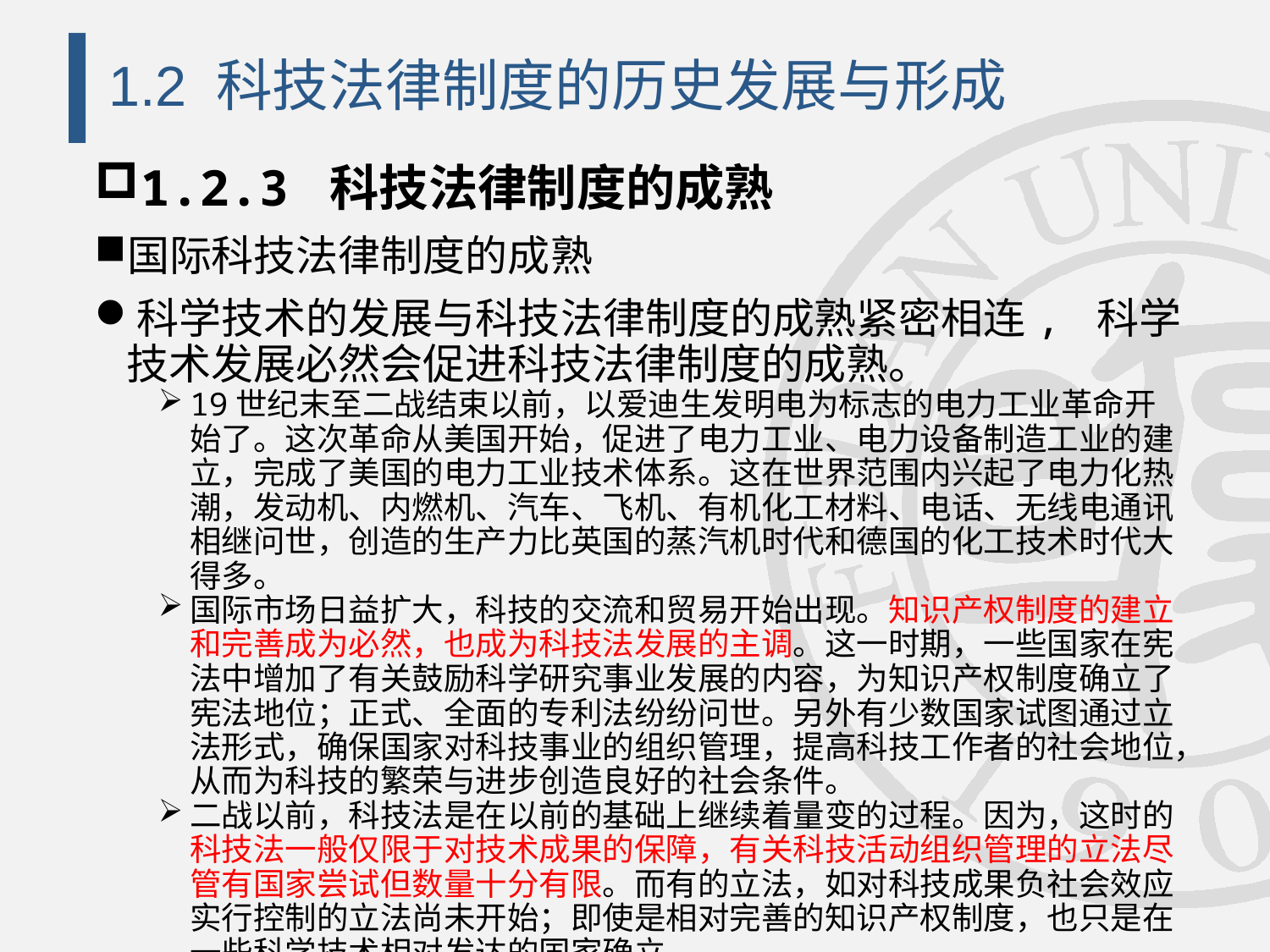

# 1.2 科技法律制度的历史发展与形成
1.2.3 科技法律制度的成熟
国际科技法律制度的成熟
科学技术的发展与科技法律制度的成熟紧密相连, 科学技术发展必然会促进科技法律制度的成熟。
19世纪末至二战结束以前，以爱迪生发明电为标志的电力工业革命开始了。这次革命从美国开始，促进了电力工业、电力设备制造工业的建立，完成了美国的电力工业技术体系。这在世界范围内兴起了电力化热潮，发动机、内燃机、汽车、飞机、有机化工材料、电话、无线电通讯相继问世，创造的生产力比英国的蒸汽机时代和德国的化工技术时代大得多。
国际市场日益扩大，科技的交流和贸易开始出现。知识产权制度的建立和完善成为必然，也成为科技法发展的主调。这一时期，一些国家在宪法中增加了有关鼓励科学研究事业发展的内容，为知识产权制度确立了宪法地位；正式、全面的专利法纷纷问世。另外有少数国家试图通过立法形式，确保国家对科技事业的组织管理，提高科技工作者的社会地位，从而为科技的繁荣与进步创造良好的社会条件。
二战以前，科技法是在以前的基础上继续着量变的过程。因为，这时的科技法一般仅限于对技术成果的保障，有关科技活动组织管理的立法尽管有国家尝试但数量十分有限。而有的立法，如对科技成果负社会效应实行控制的立法尚未开始；即使是相对完善的知识产权制度，也只是在一些科学技术相对发达的国家确立。